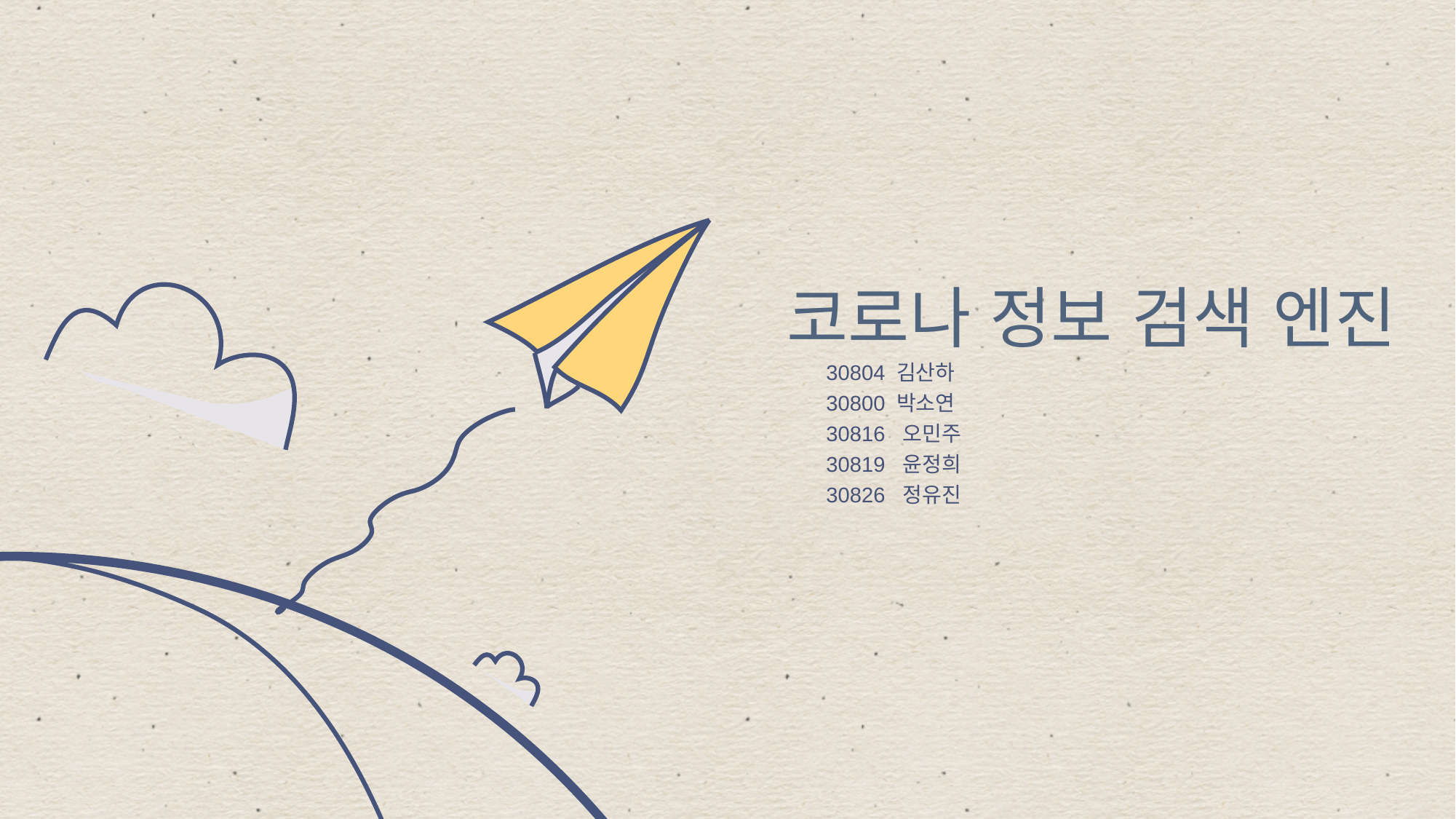

코로나 정보 검색 엔진

30804 김산하
30800 박소연
30816  오민주
30819  윤정희
30826  정유진